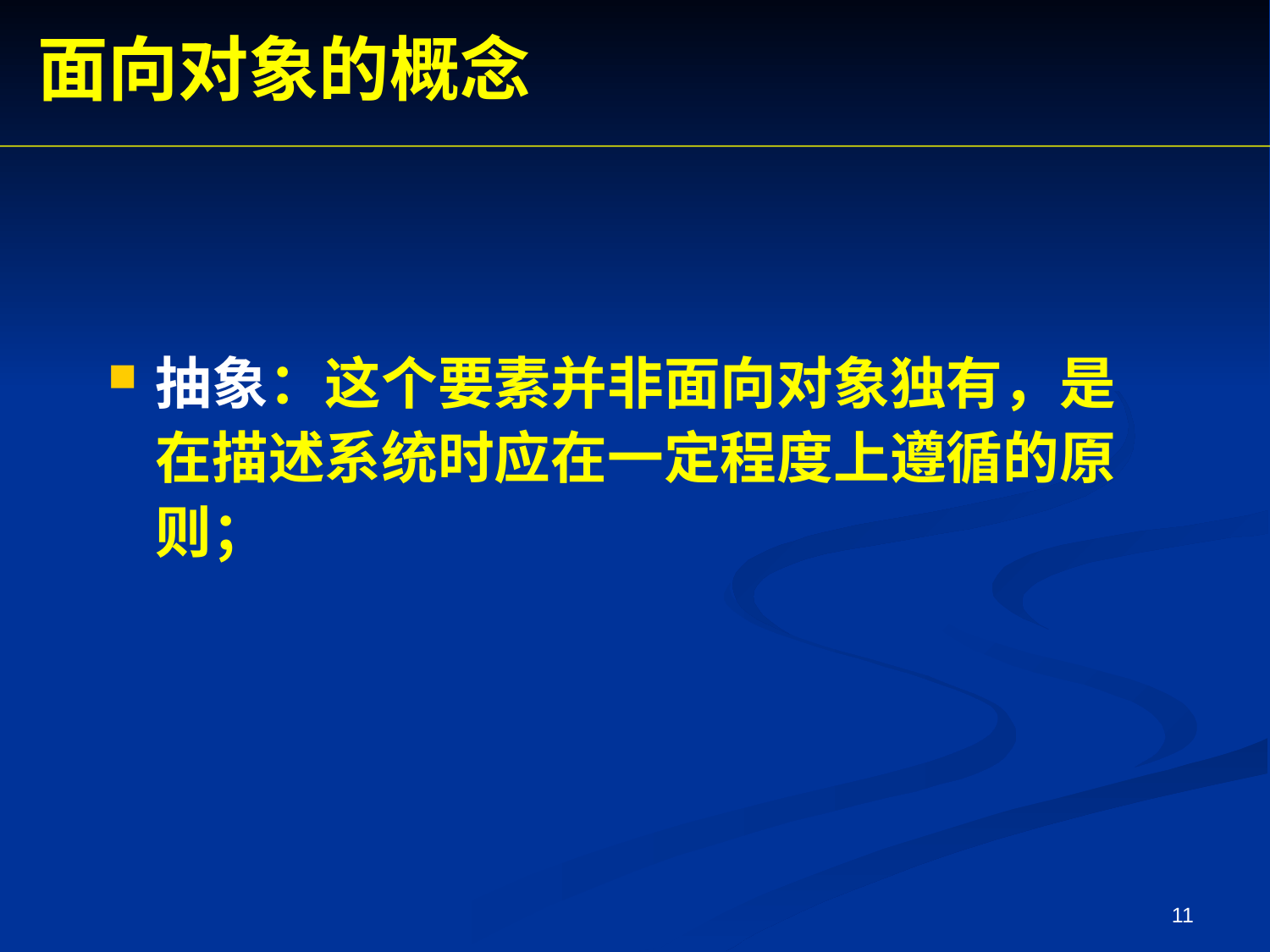

面向对象的概念

抽象：这个要素并非面向对象独有，是在描述系统时应在一定程度上遵循的原则；
11